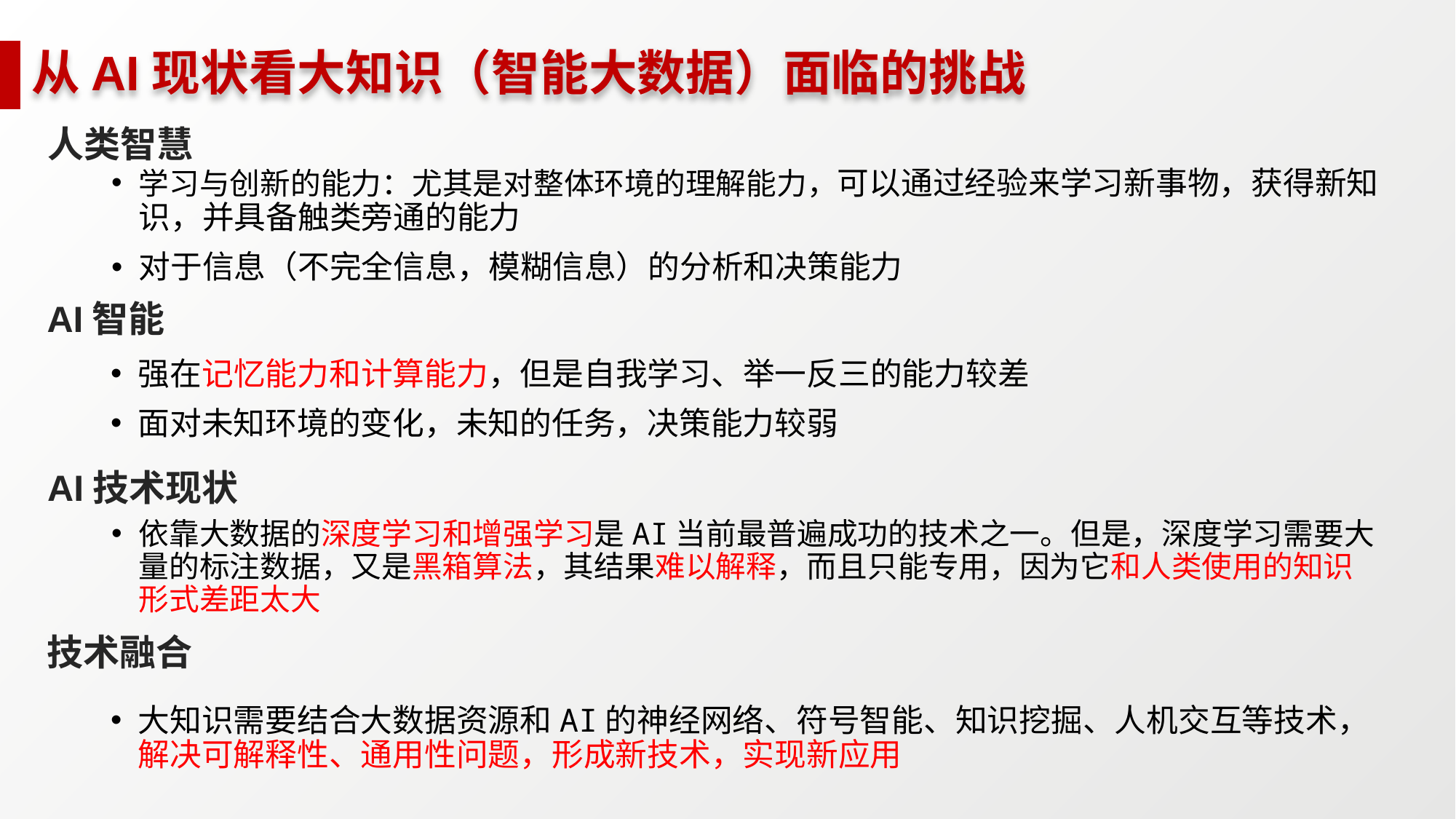

# 从AI现状看大知识（智能大数据）面临的挑战
人类智慧
学习与创新的能力：尤其是对整体环境的理解能力，可以通过经验来学习新事物，获得新知识，并具备触类旁通的能力
对于信息（不完全信息，模糊信息）的分析和决策能力

AI智能
强在记忆能力和计算能力，但是自我学习、举一反三的能力较差
面对未知环境的变化，未知的任务，决策能力较弱
AI技术现状
依靠大数据的深度学习和增强学习是AI当前最普遍成功的技术之一。但是，深度学习需要大量的标注数据，又是黑箱算法，其结果难以解释，而且只能专用，因为它和人类使用的知识形式差距太大
技术融合
大知识需要结合大数据资源和AI的神经网络、符号智能、知识挖掘、人机交互等技术，解决可解释性、通用性问题，形成新技术，实现新应用